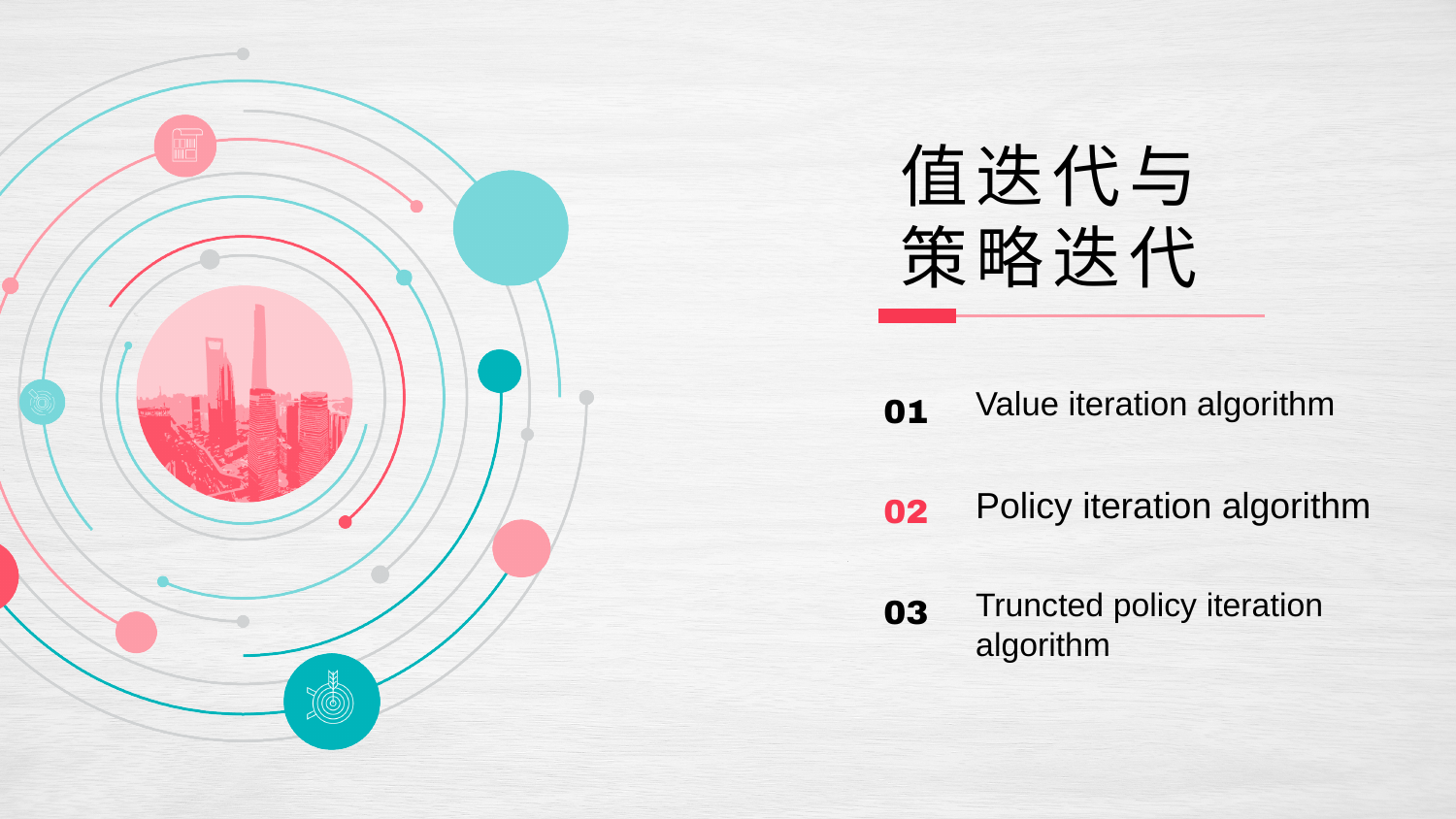

值迭代与策略迭代
01
Value iteration algorithm
02
Policy iteration algorithm
03
Truncted policy iteration algorithm